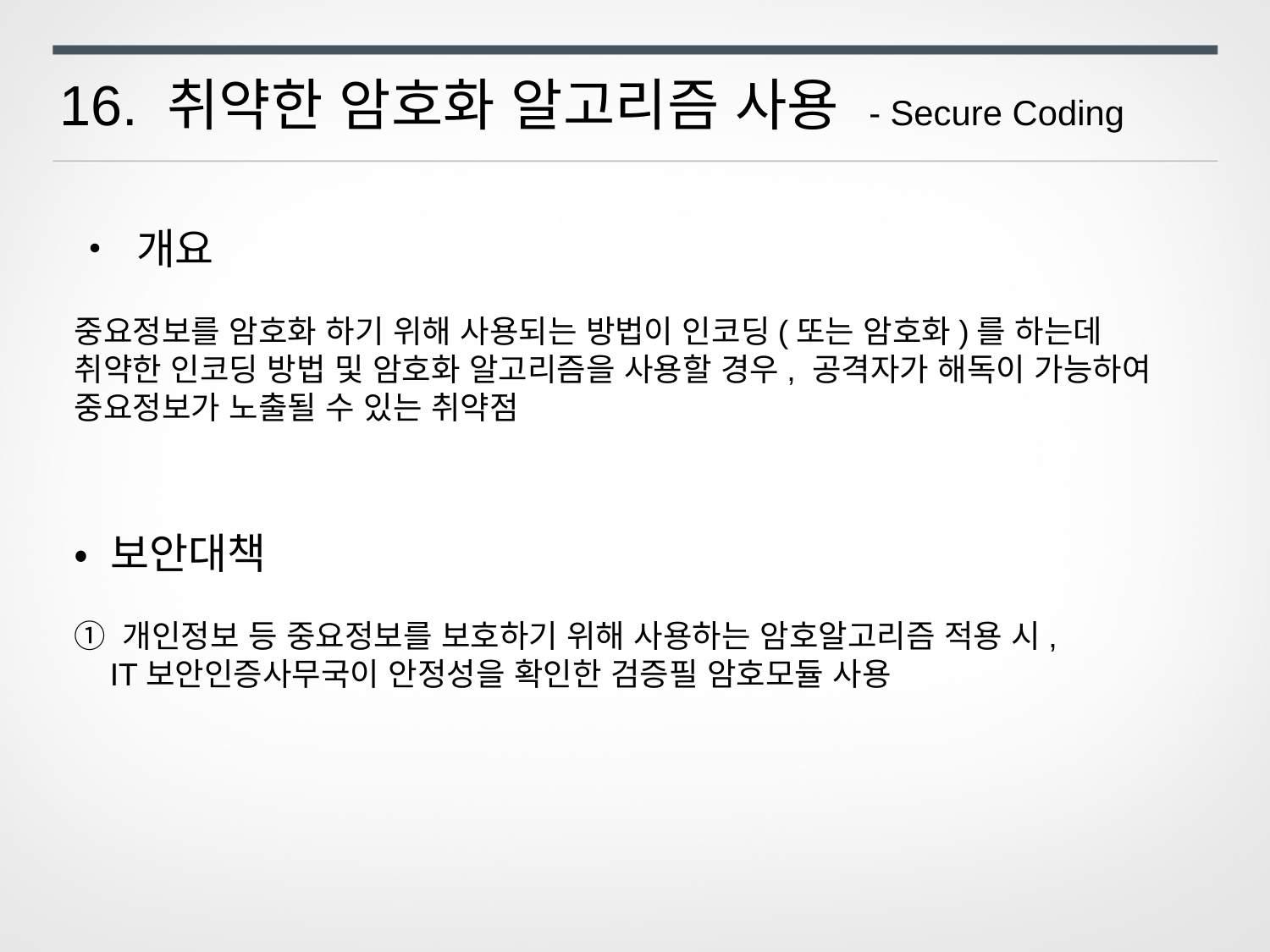

16. 취약한 암호화 알고리즘 사용 - Secure Coding
• 개요

중요정보를 암호화 하기 위해 사용되는 방법이 인코딩(또는 암호화)를 하는데 취약한 인코딩 방법 및 암호화 알고리즘을 사용할 경우, 공격자가 해독이 가능하여 중요정보가 노출될 수 있는 취약점

• 보안대책

① 개인정보 등 중요정보를 보호하기 위해 사용하는 암호알고리즘 적용 시,
    IT보안인증사무국이 안정성을 확인한 검증필 암호모듈 사용